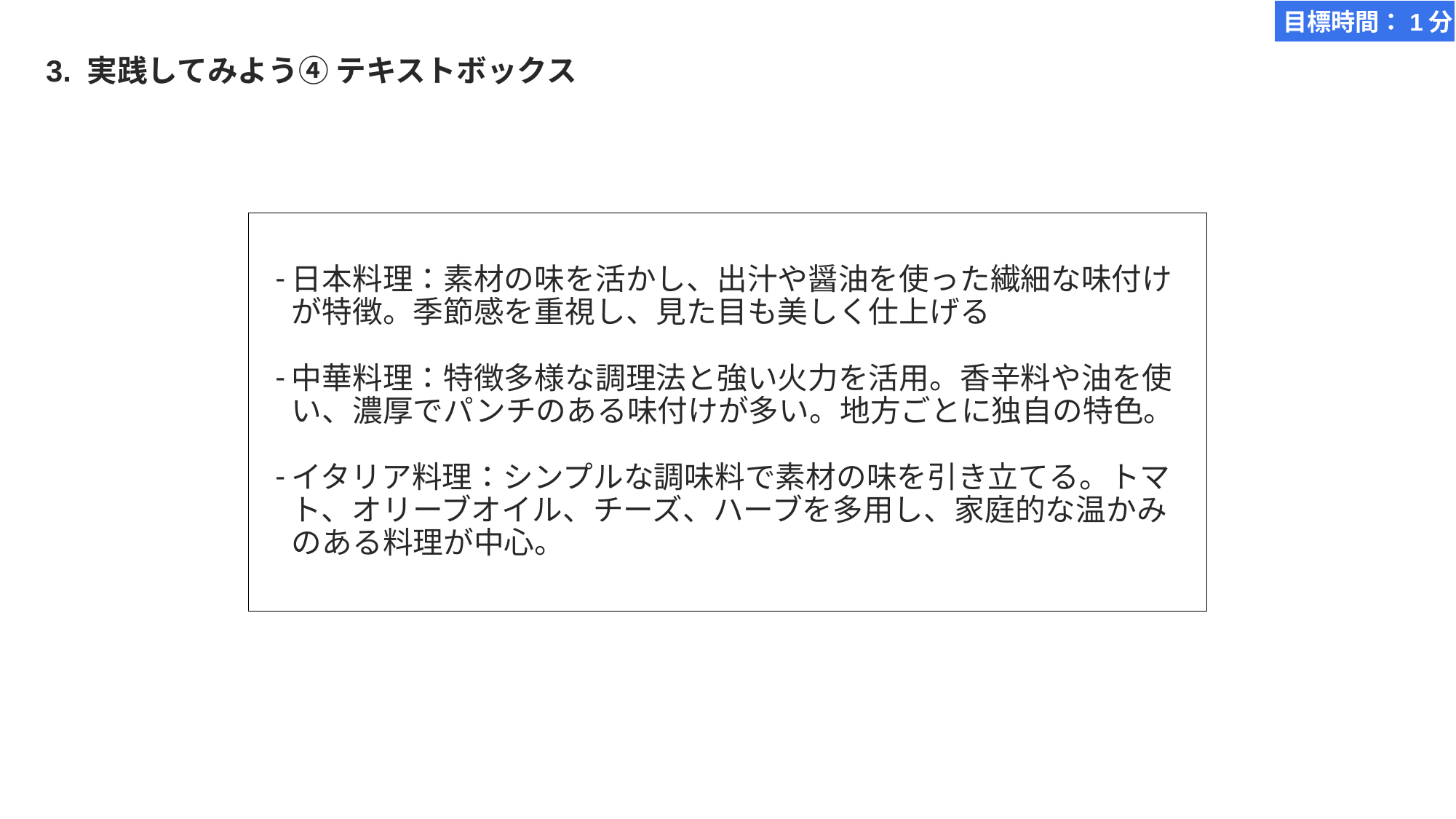

目標時間：1分

# 3. 実践してみよう④ テキストボックス
日本料理：素材の味を活かし、出汁や醤油を使った繊細な味付けが特徴。季節感を重視し、見た目も美しく仕上げる
中華料理：特徴多様な調理法と強い火力を活用。香辛料や油を使い、濃厚でパンチのある味付けが多い。地方ごとに独自の特色。
イタリア料理：シンプルな調味料で素材の味を引き立てる。トマト、オリーブオイル、チーズ、ハーブを多用し、家庭的な温かみのある料理が中心。